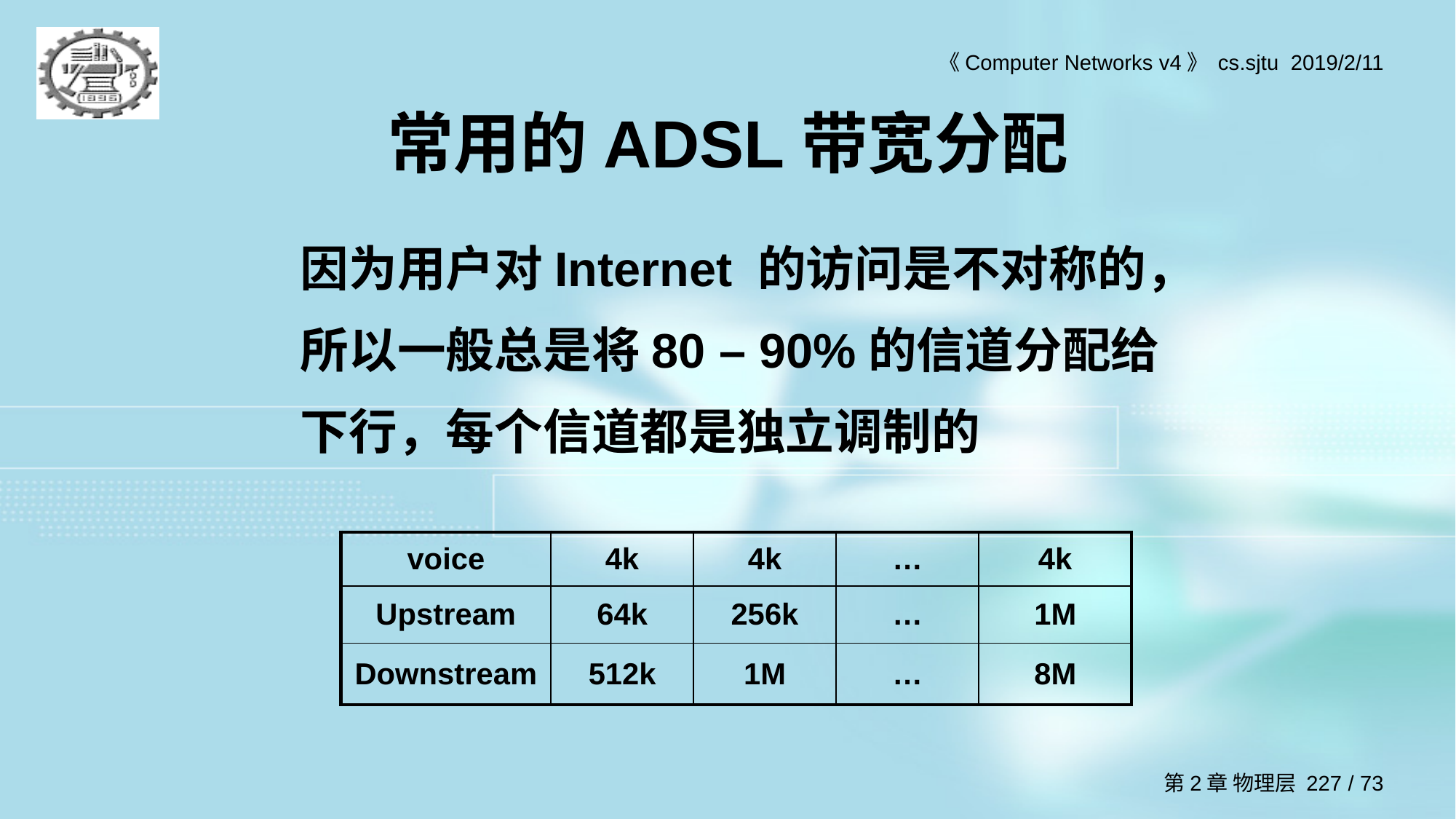

# 常用的ADSL带宽分配
因为用户对Internet 的访问是不对称的，所以一般总是将80 – 90%的信道分配给下行，每个信道都是独立调制的
| voice | 4k | 4k | … | 4k |
| --- | --- | --- | --- | --- |
| Upstream | 64k | 256k | … | 1M |
| Downstream | 512k | 1M | … | 8M |